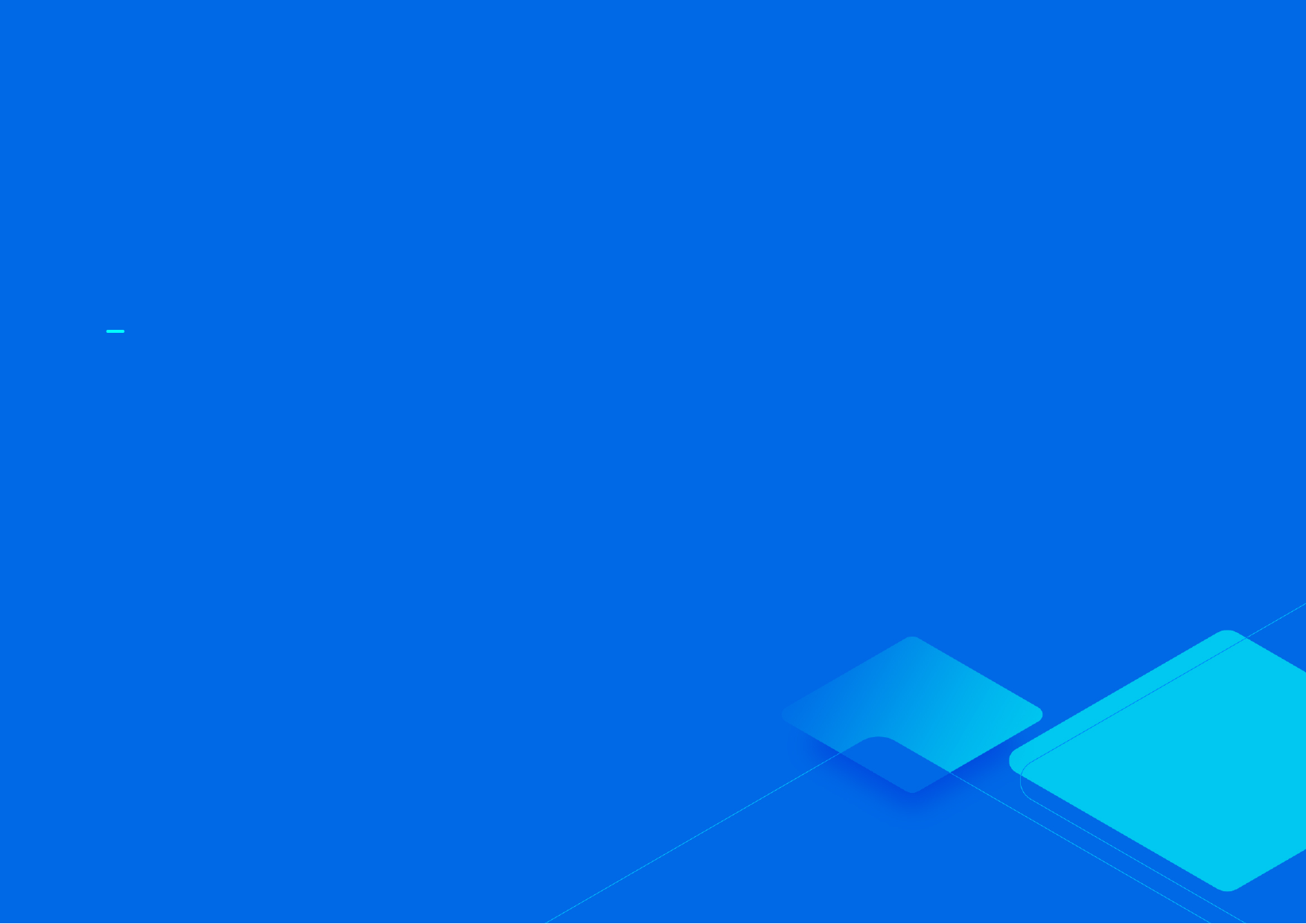

서울시 뉴딜인턴 실습 자료
Ⅰ
Chapter
개요
01
02
전체업무 흐름
일정 계획